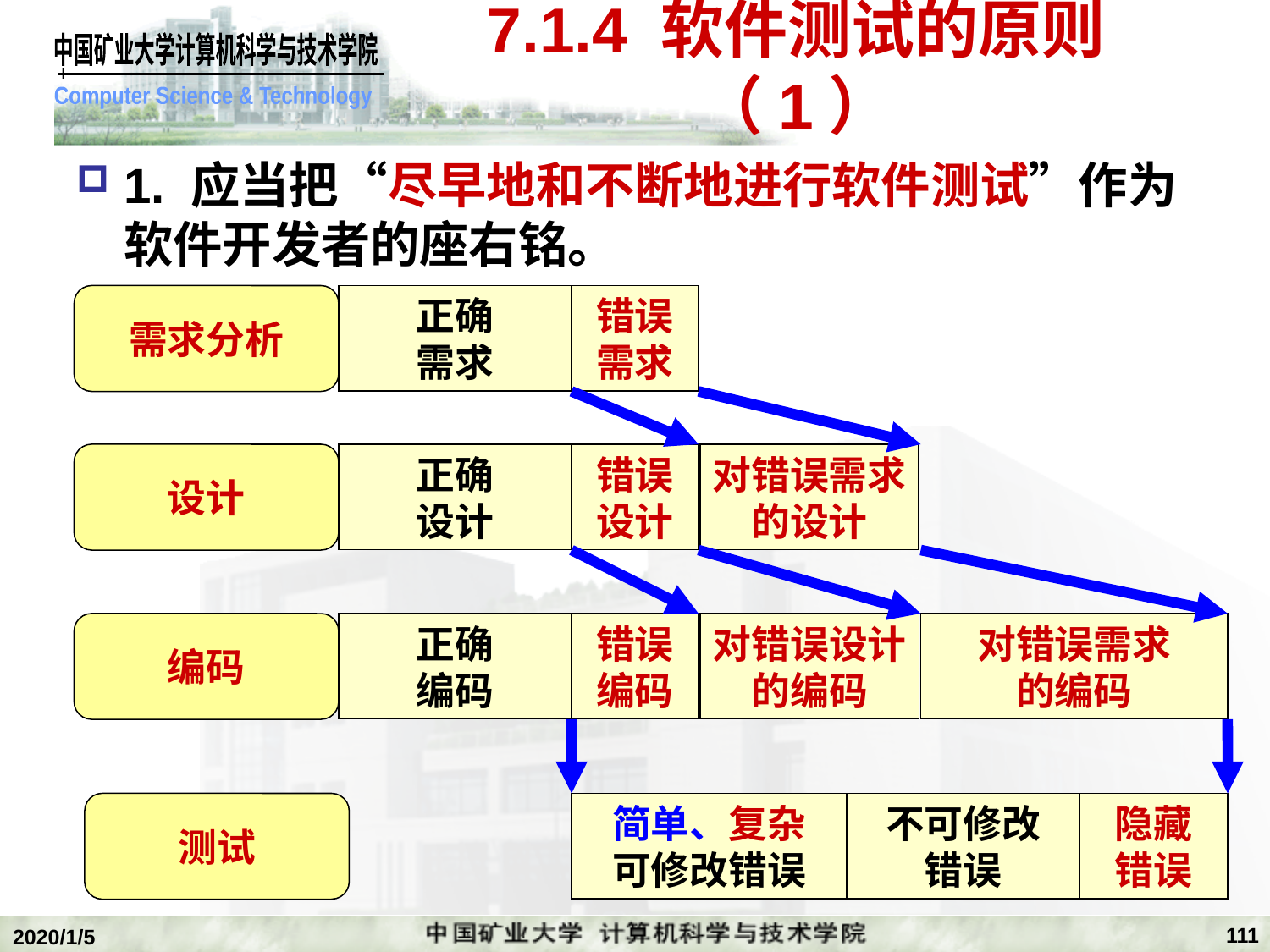

# 7.1.4 软件测试的原则（1）
1. 应当把“尽早地和不断地进行软件测试”作为软件开发者的座右铭。
需求分析
正确
需求
错误
需求

设计
正确
设计
错误
设计
对错误需求
的设计

编码
正确
编码
错误
编码
对错误设计
的编码
对错误需求
的编码

测试
简单、复杂
可修改错误
不可修改
错误
隐藏
错误
111
2020/1/5